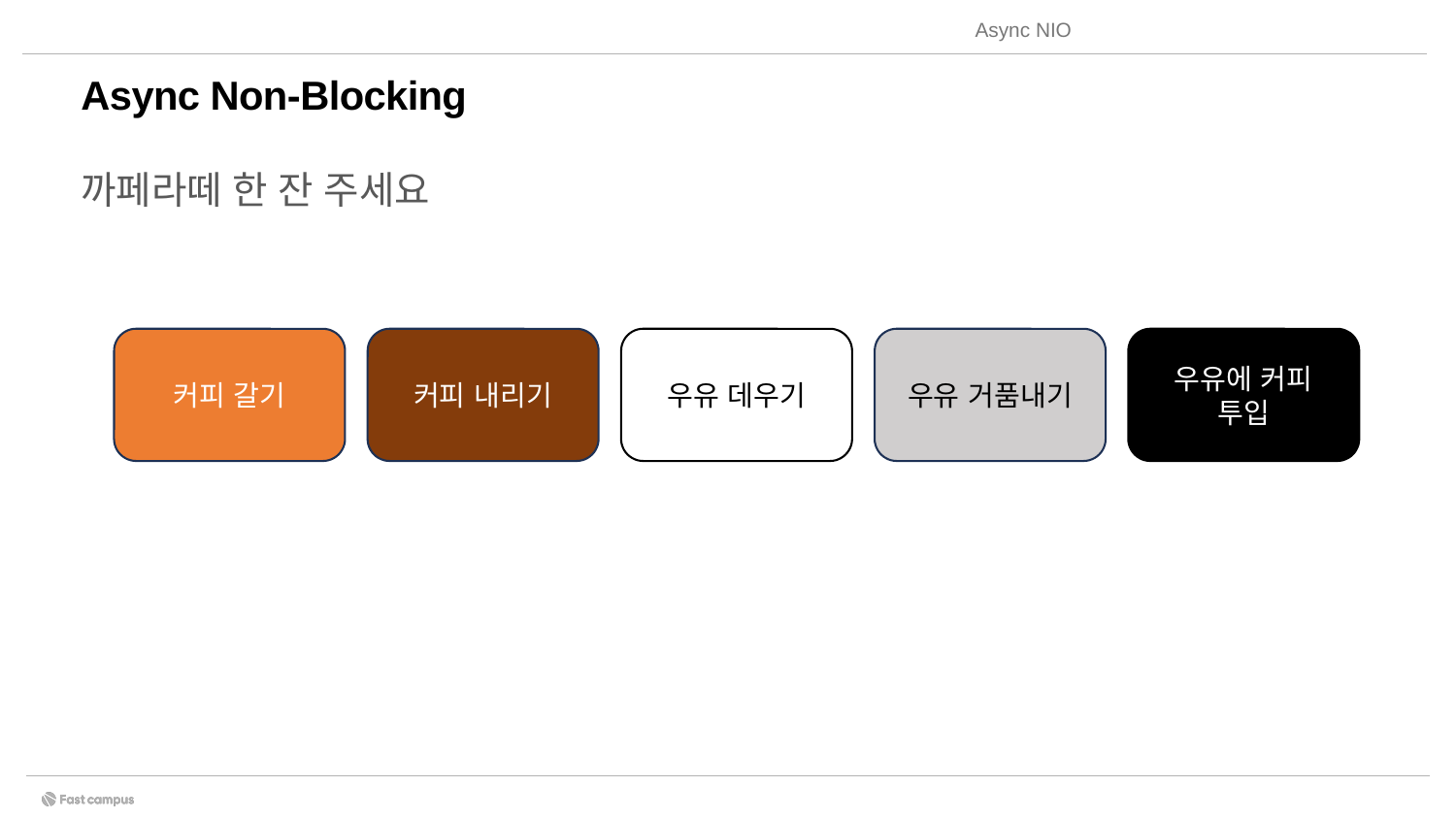

Async NIO
# Async Non-Blocking
2.
비동기 호출이란 ?
까페라떼 한 잔 주세요
커피 갈기
커피 내리기
우유 데우기
우유 거품내기
우유에 커피 투입